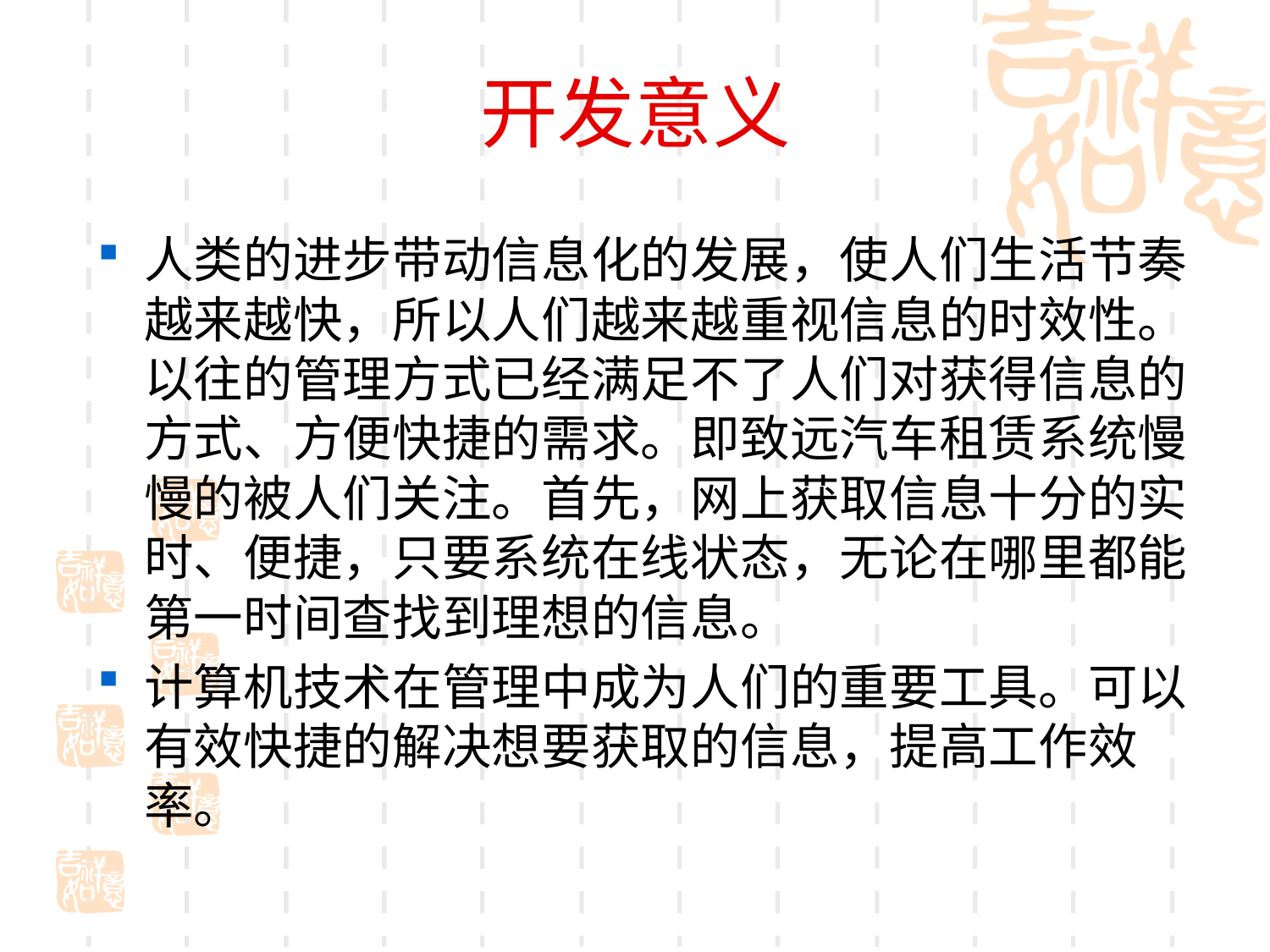

# 开发意义
人类的进步带动信息化的发展，使人们生活节奏越来越快，所以人们越来越重视信息的时效性。以往的管理方式已经满足不了人们对获得信息的方式、方便快捷的需求。即致远汽车租赁系统慢慢的被人们关注。首先，网上获取信息十分的实时、便捷，只要系统在线状态，无论在哪里都能第一时间查找到理想的信息。
计算机技术在管理中成为人们的重要工具。可以有效快捷的解决想要获取的信息，提高工作效率。